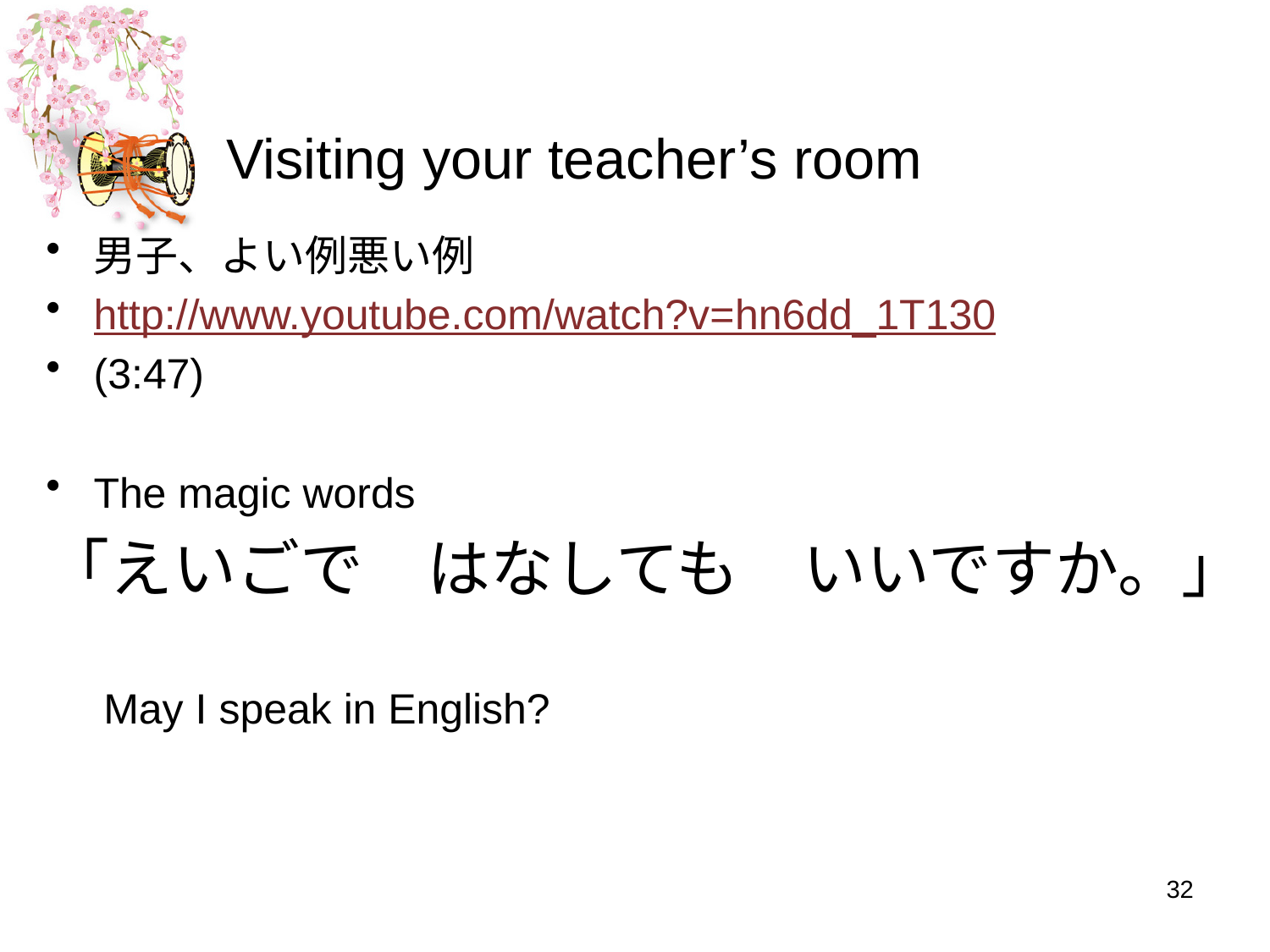

# Visiting your teacher’s room
男子、よい例悪い例
http://www.youtube.com/watch?v=hn6dd_1T130
(3:47)

The magic words
「えいごで　はなしても　いいですか。」　
    May I speak in English?

32